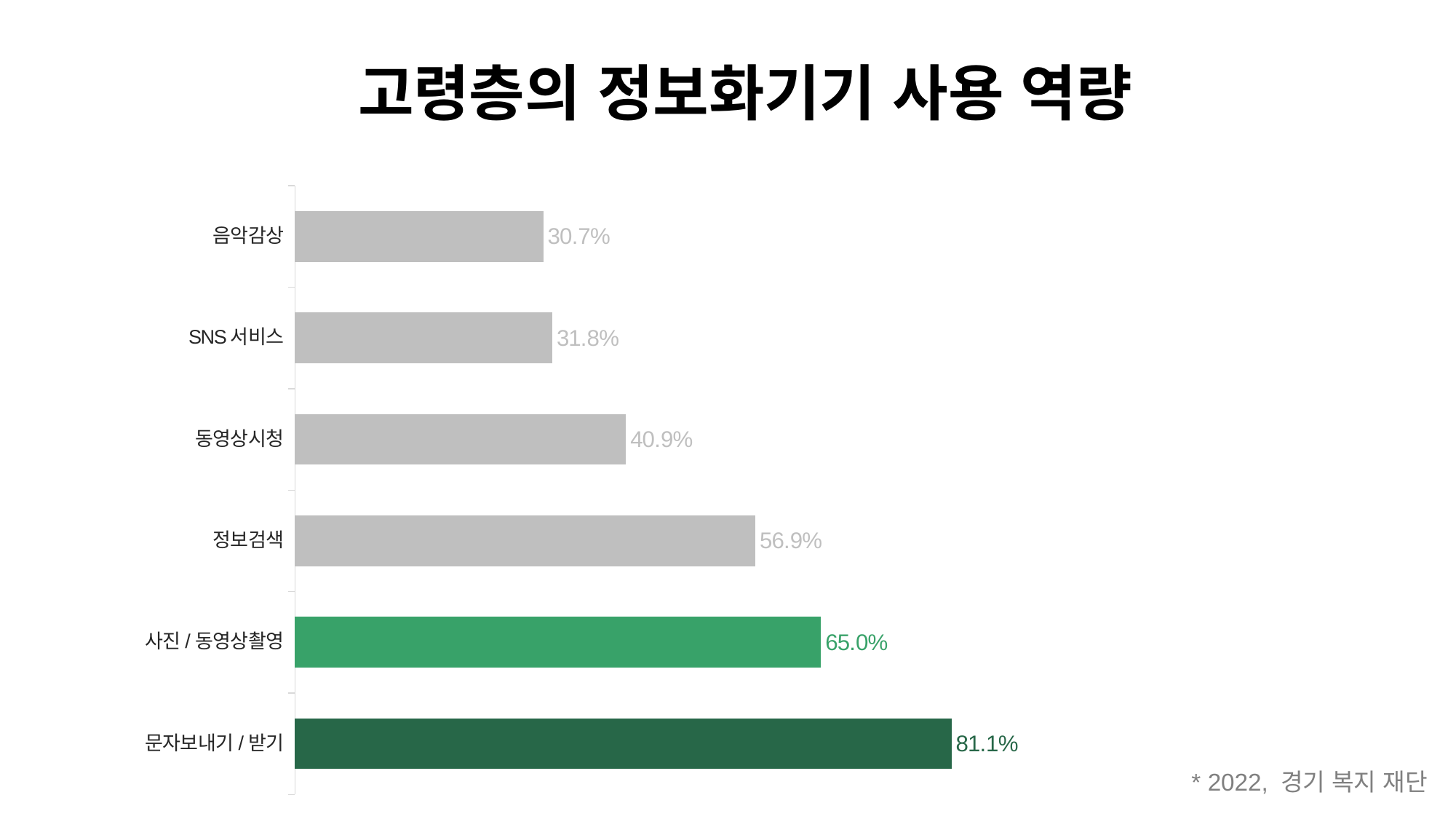

고령층의 정보화기기 사용 역량

### Chart

| Category | 계열 1 |
|---|---|
| 문자보내기/받기 | 0.811 |
| 사진/동영상촬영 | 0.65 |
| 정보검색 | 0.569 |
| 동영상시청 | 0.409 |
| SNS서비스 | 0.318 |
| 음악감상 | 0.307 |
* 2022, 경기 복지 재단